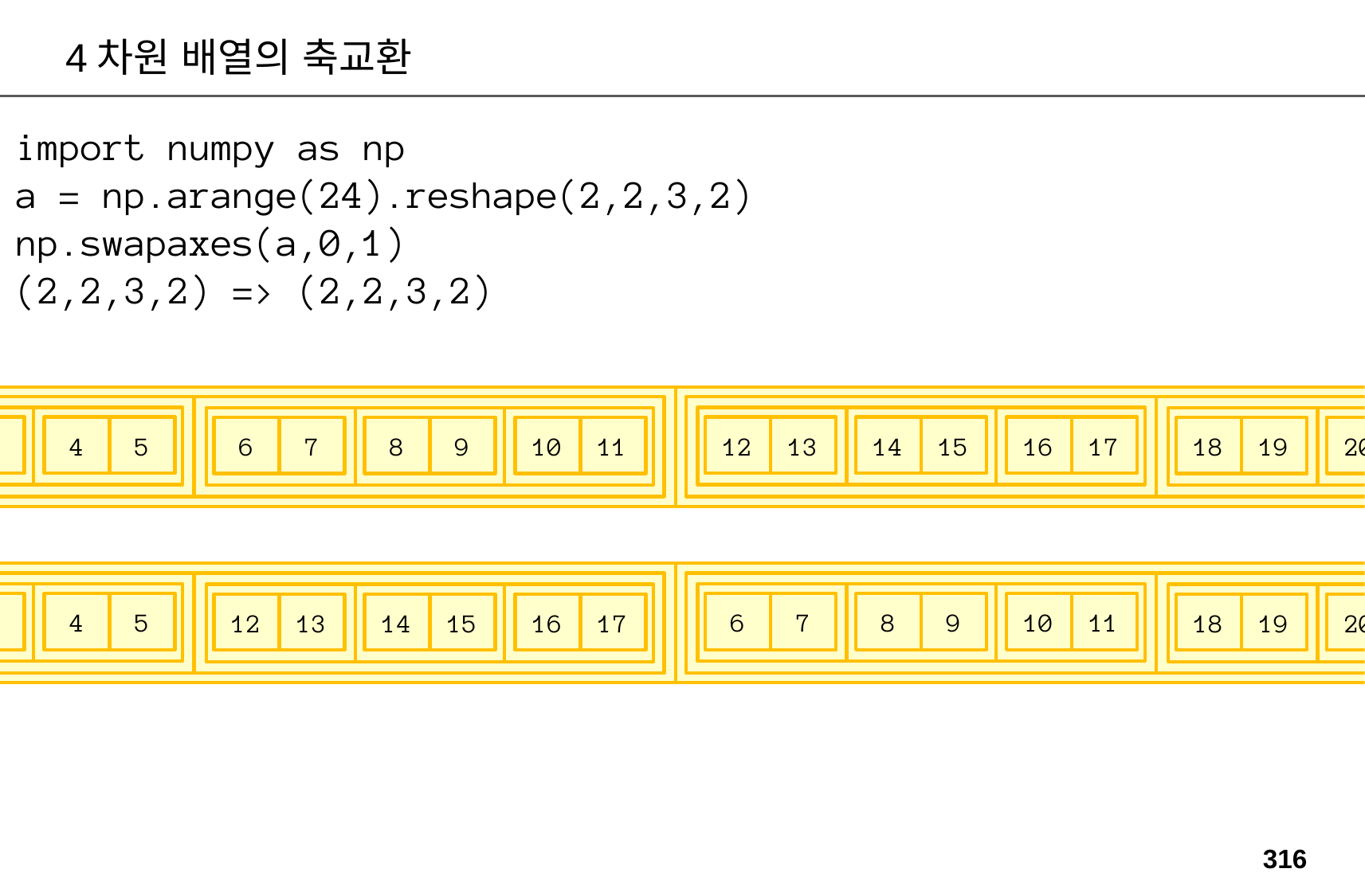

4차원 배열의 축교환
import numpy as np
a = np.arange(24).reshape(2,2,3,2)
np.swapaxes(a,0,1)
(2,2,3,2) => (2,2,3,2)

1
3
5
13
15
17
0
2
4
12
14
16
7
9
11
19
21
23
6
8
10
18
20
22

1
3
5
7
9
11
0
2
4
6
8
10
13
15
17
19
21
23
12
14
16
18
20
22